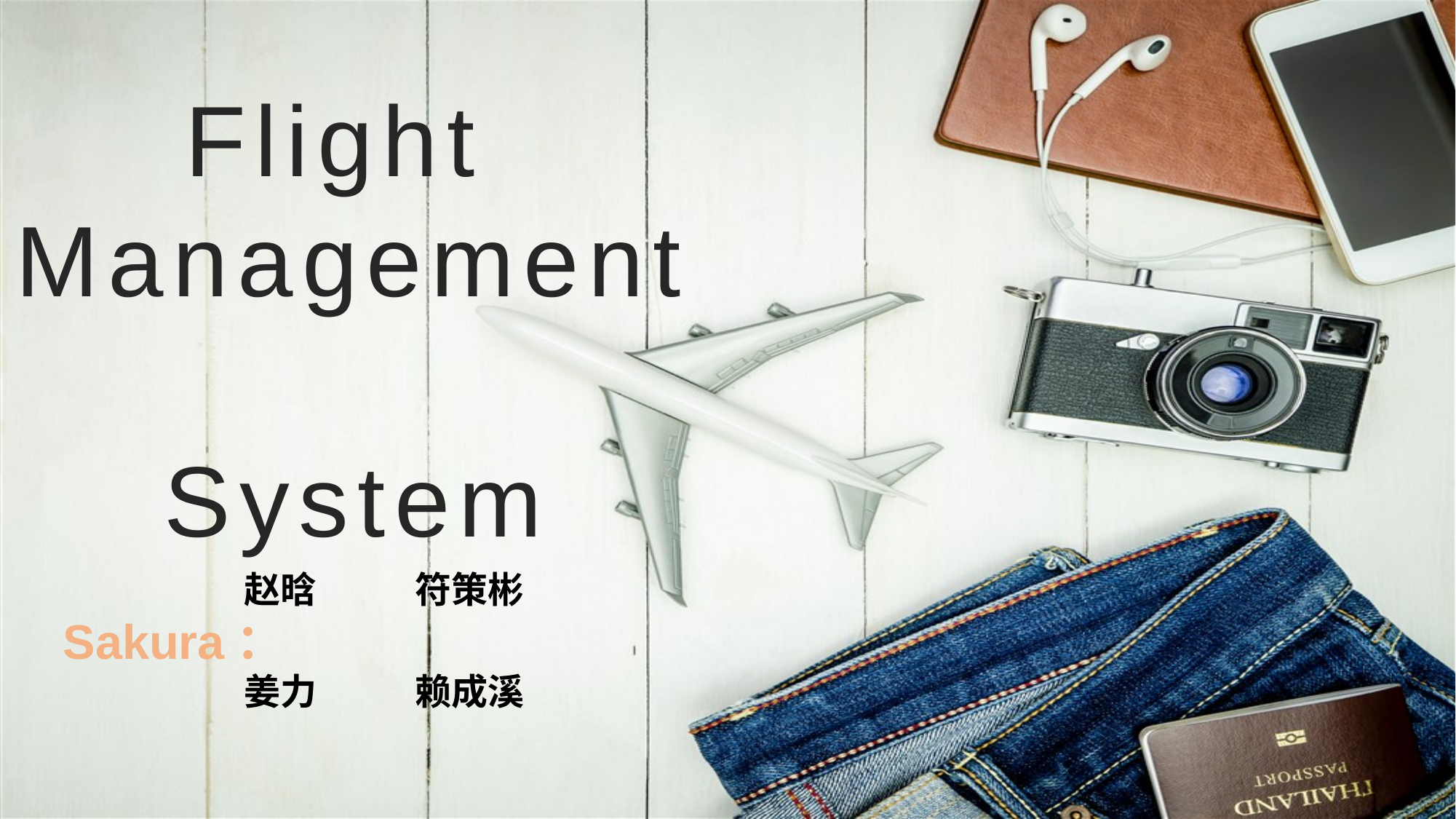

# Flight Management System
                     赵晗            符策彬
Sakura：
                     姜力            赖成溪